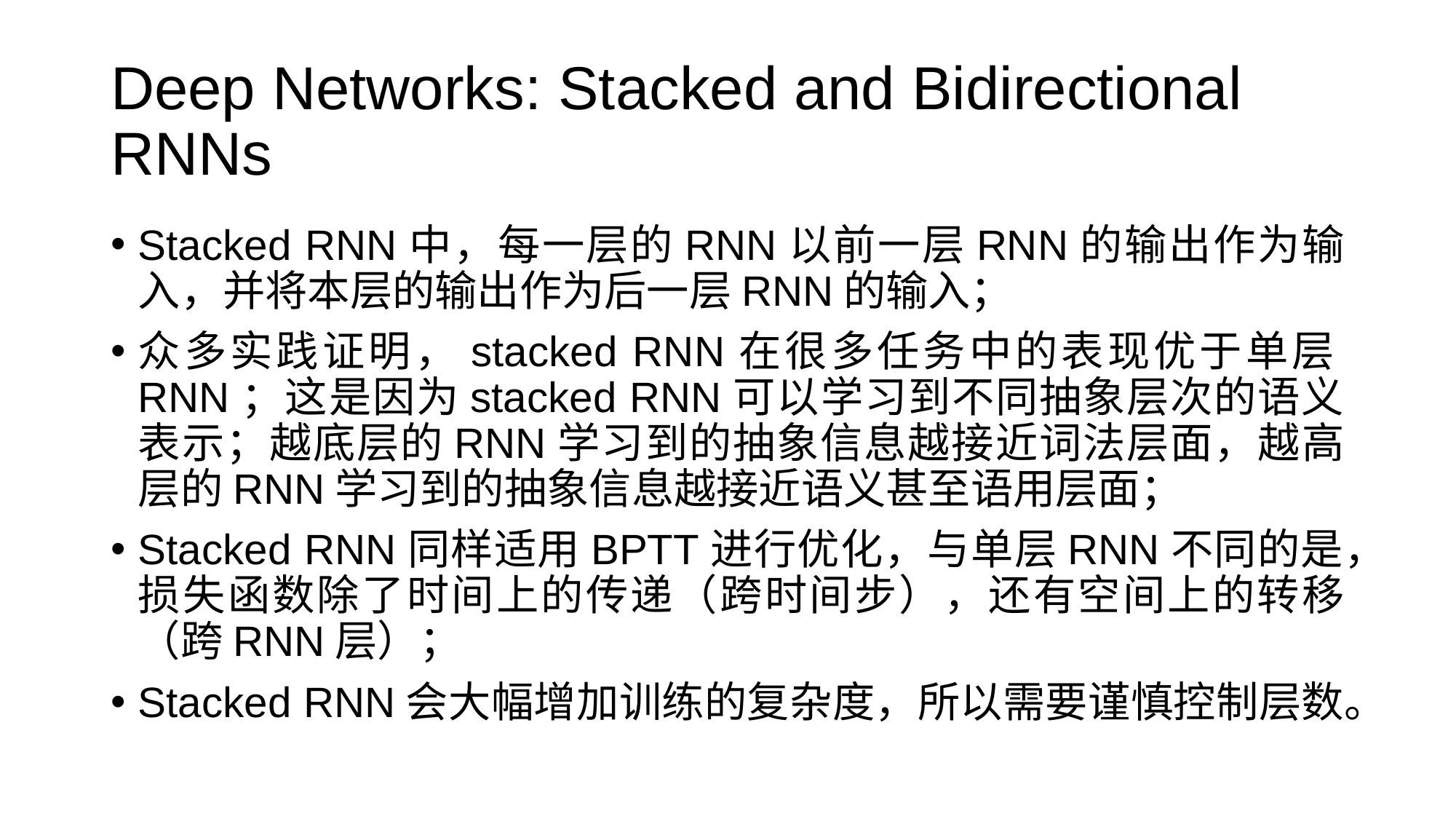

# Deep Networks: Stacked and Bidirectional RNNs
Stacked RNN中，每一层的RNN以前一层RNN的输出作为输入，并将本层的输出作为后一层RNN的输入；
众多实践证明，stacked RNN在很多任务中的表现优于单层RNN；这是因为stacked RNN可以学习到不同抽象层次的语义表示；越底层的RNN学习到的抽象信息越接近词法层面，越高层的RNN学习到的抽象信息越接近语义甚至语用层面；
Stacked RNN同样适用BPTT进行优化，与单层RNN不同的是，损失函数除了时间上的传递（跨时间步），还有空间上的转移（跨RNN层）；
Stacked RNN会大幅增加训练的复杂度，所以需要谨慎控制层数。